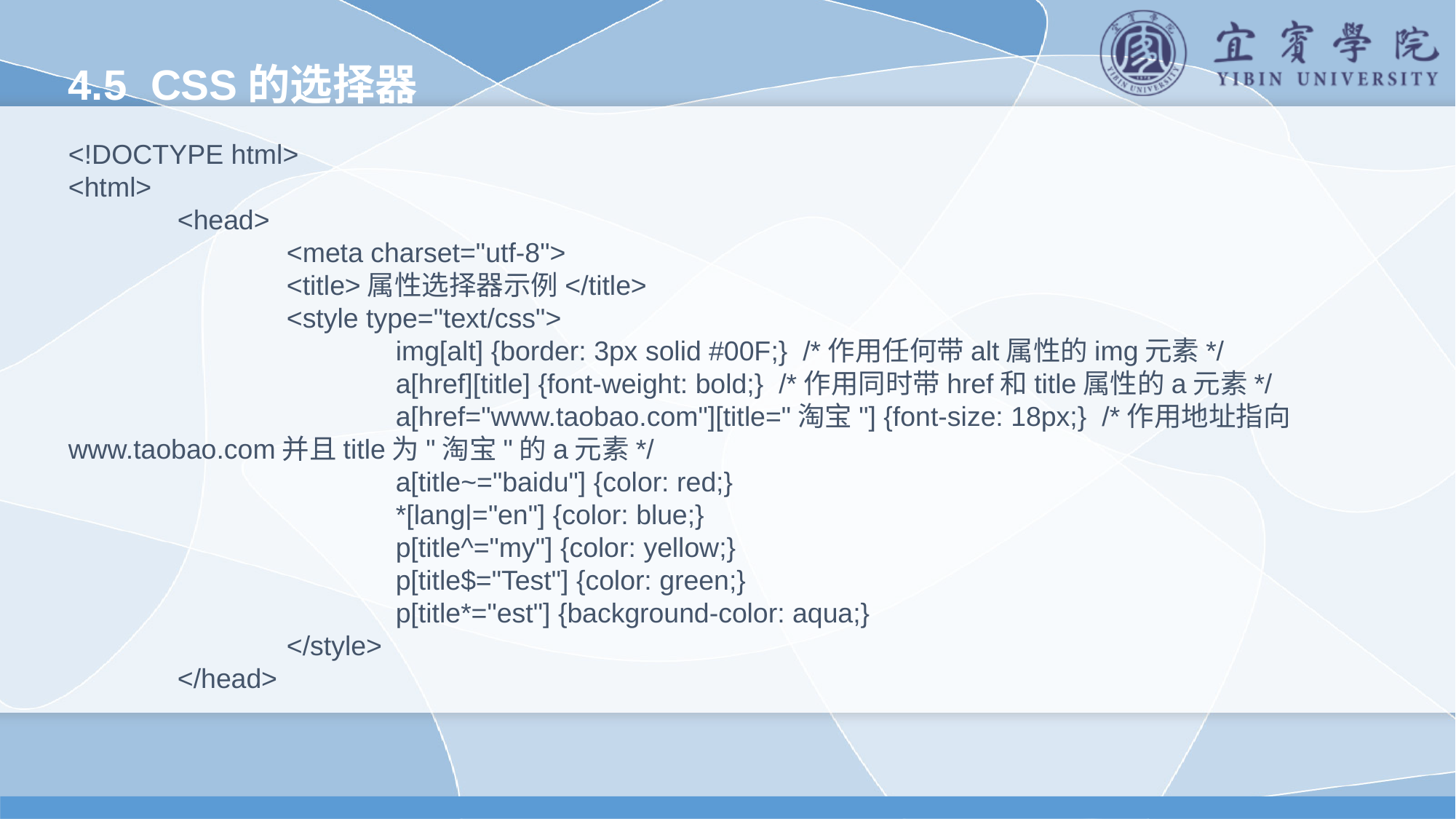

4.5  CSS的选择器
<!DOCTYPE html>
<html>
	<head>
		<meta charset="utf-8">
		<title>属性选择器示例</title>
		<style type="text/css">
			img[alt] {border: 3px solid #00F;}  /*作用任何带alt属性的img元素*/
			a[href][title] {font-weight: bold;}  /*作用同时带href和title属性的a元素*/
			a[href="www.taobao.com"][title="淘宝"] {font-size: 18px;}  /*作用地址指向www.taobao.com并且title为"淘宝"的a元素*/
			a[title~="baidu"] {color: red;}
			*[lang|="en"] {color: blue;}
			p[title^="my"] {color: yellow;}
			p[title$="Test"] {color: green;}
			p[title*="est"] {background-color: aqua;}
		</style>
	</head>